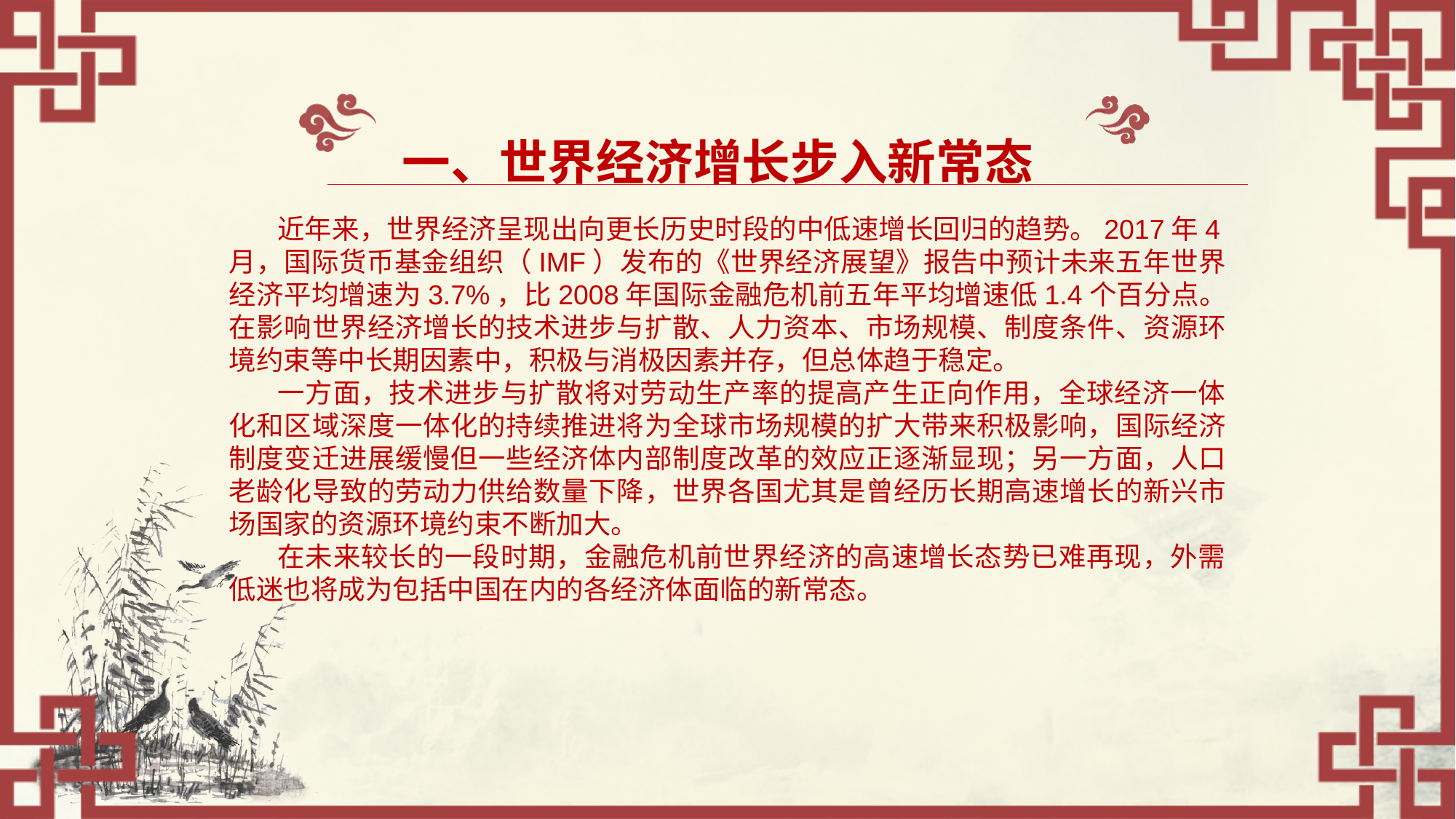

一、世界经济增长步入新常态
近年来，世界经济呈现出向更长历史时段的中低速增长回归的趋势。2017年4月，国际货币基金组织（IMF）发布的《世界经济展望》报告中预计未来五年世界经济平均增速为3.7%，比2008年国际金融危机前五年平均增速低1.4个百分点。在影响世界经济增长的技术进步与扩散、人力资本、市场规模、制度条件、资源环境约束等中长期因素中，积极与消极因素并存，但总体趋于稳定。
一方面，技术进步与扩散将对劳动生产率的提高产生正向作用，全球经济一体化和区域深度一体化的持续推进将为全球市场规模的扩大带来积极影响，国际经济制度变迁进展缓慢但一些经济体内部制度改革的效应正逐渐显现；另一方面，人口老龄化导致的劳动力供给数量下降，世界各国尤其是曾经历长期高速增长的新兴市场国家的资源环境约束不断加大。
在未来较长的一段时期，金融危机前世界经济的高速增长态势已难再现，外需低迷也将成为包括中国在内的各经济体面临的新常态。